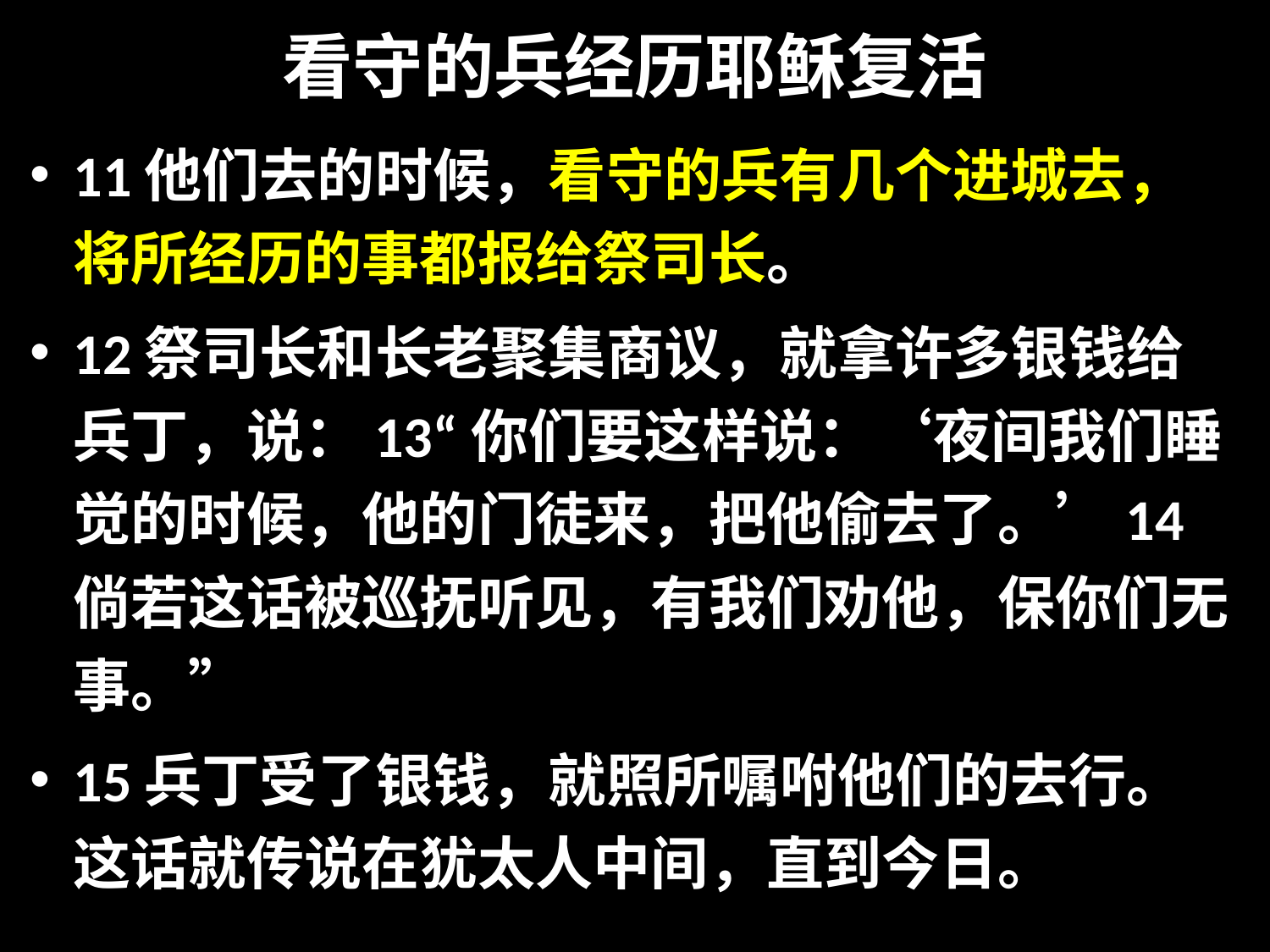

# 看守的兵经历耶稣复活
11他们去的时候，看守的兵有几个进城去，将所经历的事都报给祭司长。
12祭司长和长老聚集商议，就拿许多银钱给兵丁，说：13“你们要这样说：‘夜间我们睡觉的时候，他的门徒来，把他偷去了。’14倘若这话被巡抚听见，有我们劝他，保你们无事。”
15兵丁受了银钱，就照所嘱咐他们的去行。这话就传说在犹太人中间，直到今日。